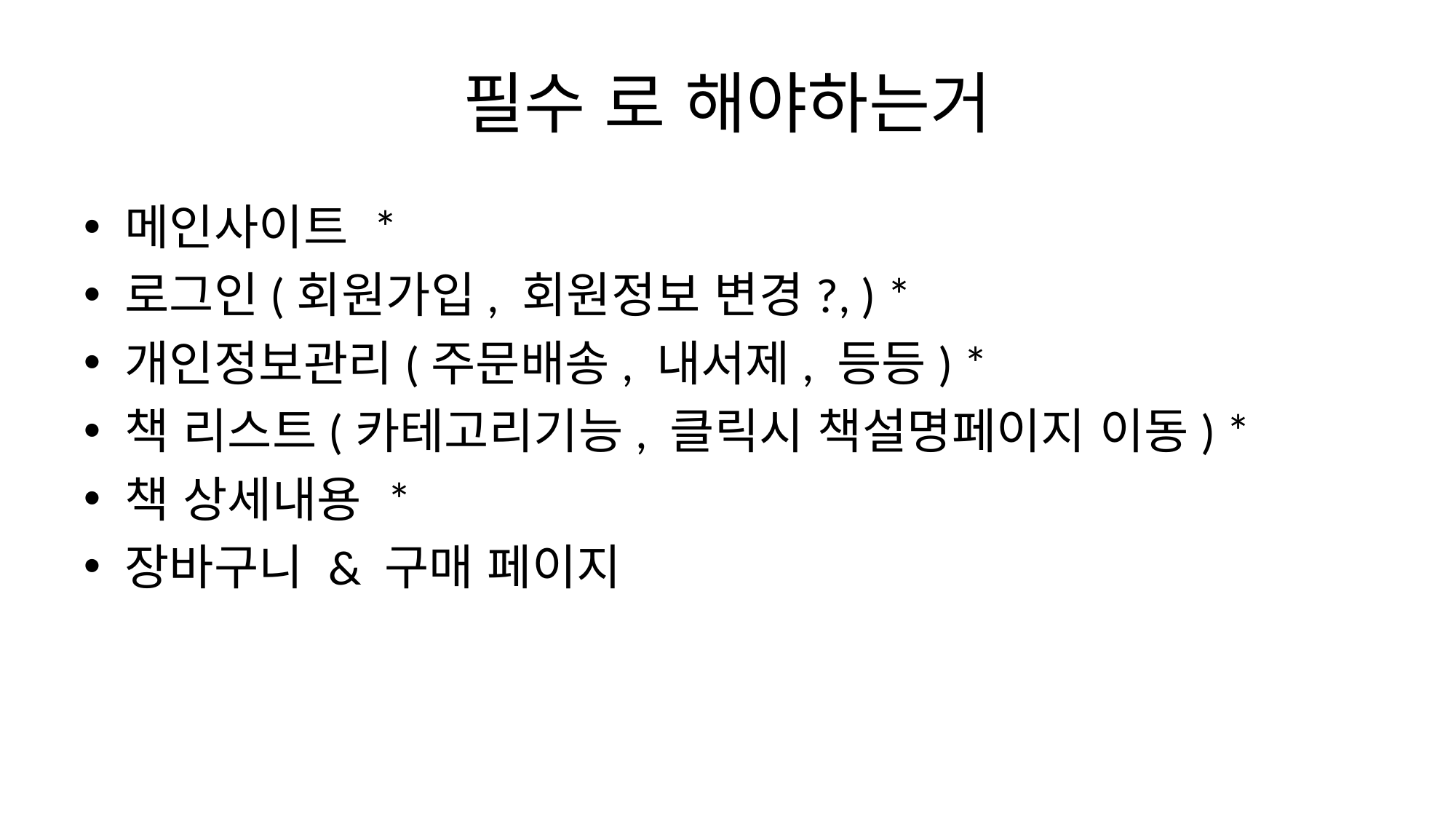

# 필수 로 해야하는거
메인사이트 *
로그인(회원가입, 회원정보 변경?, ) *
개인정보관리(주문배송, 내서제, 등등) *
책 리스트(카테고리기능, 클릭시 책설명페이지 이동) *
책 상세내용 *
장바구니 & 구매 페이지